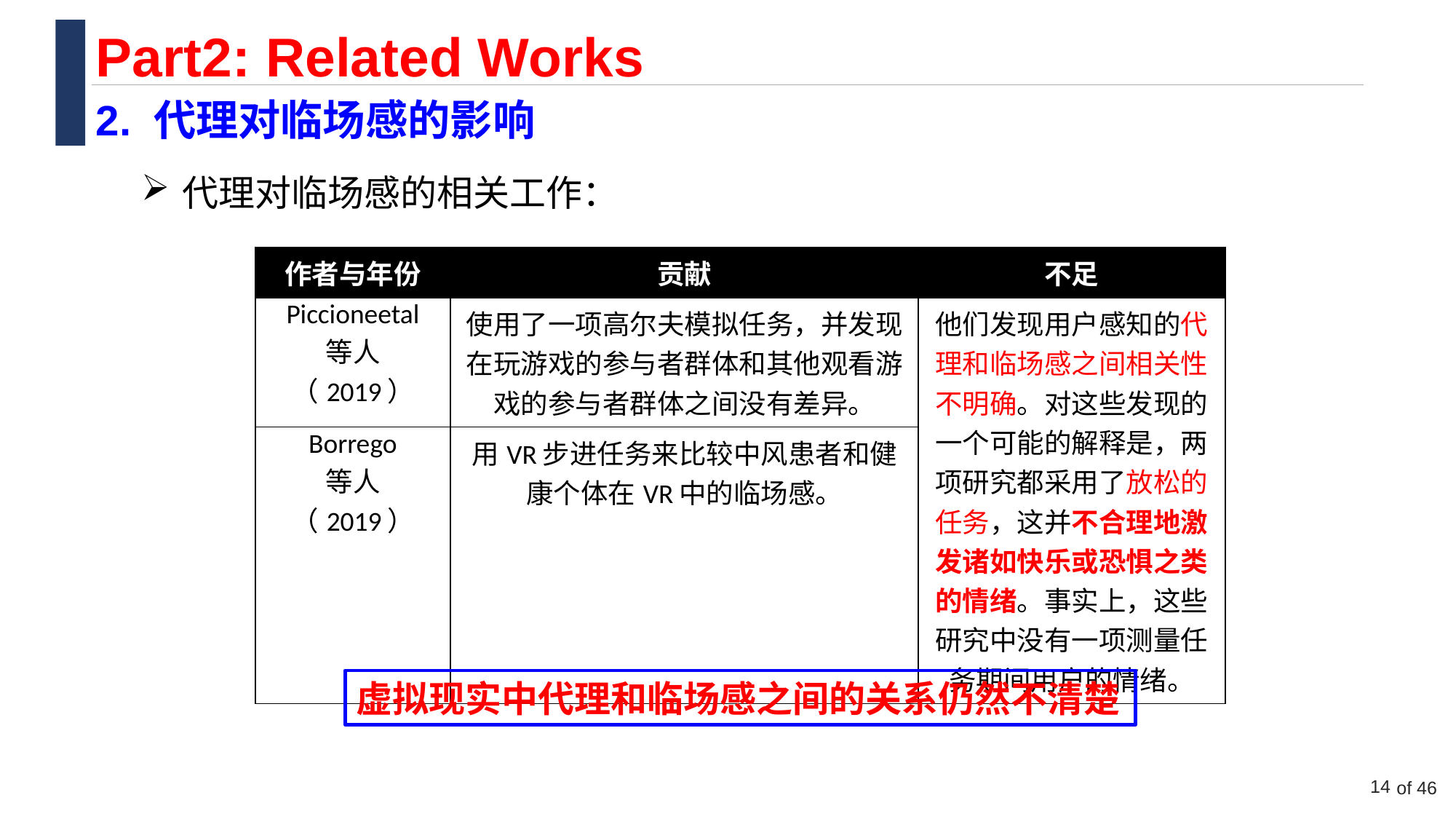

Part2: Related Works
2. 代理对临场感的影响
代理对临场感的相关工作：
| 作者与年份 | 贡献 | 不足 |
| --- | --- | --- |
| Piccioneetal 等人（2019） | 使用了一项高尔夫模拟任务，并发现在玩游戏的参与者群体和其他观看游戏的参与者群体之间没有差异。 | 他们发现用户感知的代理和临场感之间相关性不明确。对这些发现的一个可能的解释是，两项研究都采用了放松的任务，这并不合理地激发诸如快乐或恐惧之类的情绪。事实上，这些研究中没有一项测量任务期间用户的情绪。 |
| Borrego 等人（2019） | 用VR步进任务来比较中风患者和健康个体在VR中的临场感。 |  |
虚拟现实中代理和临场感之间的关系仍然不清楚
14